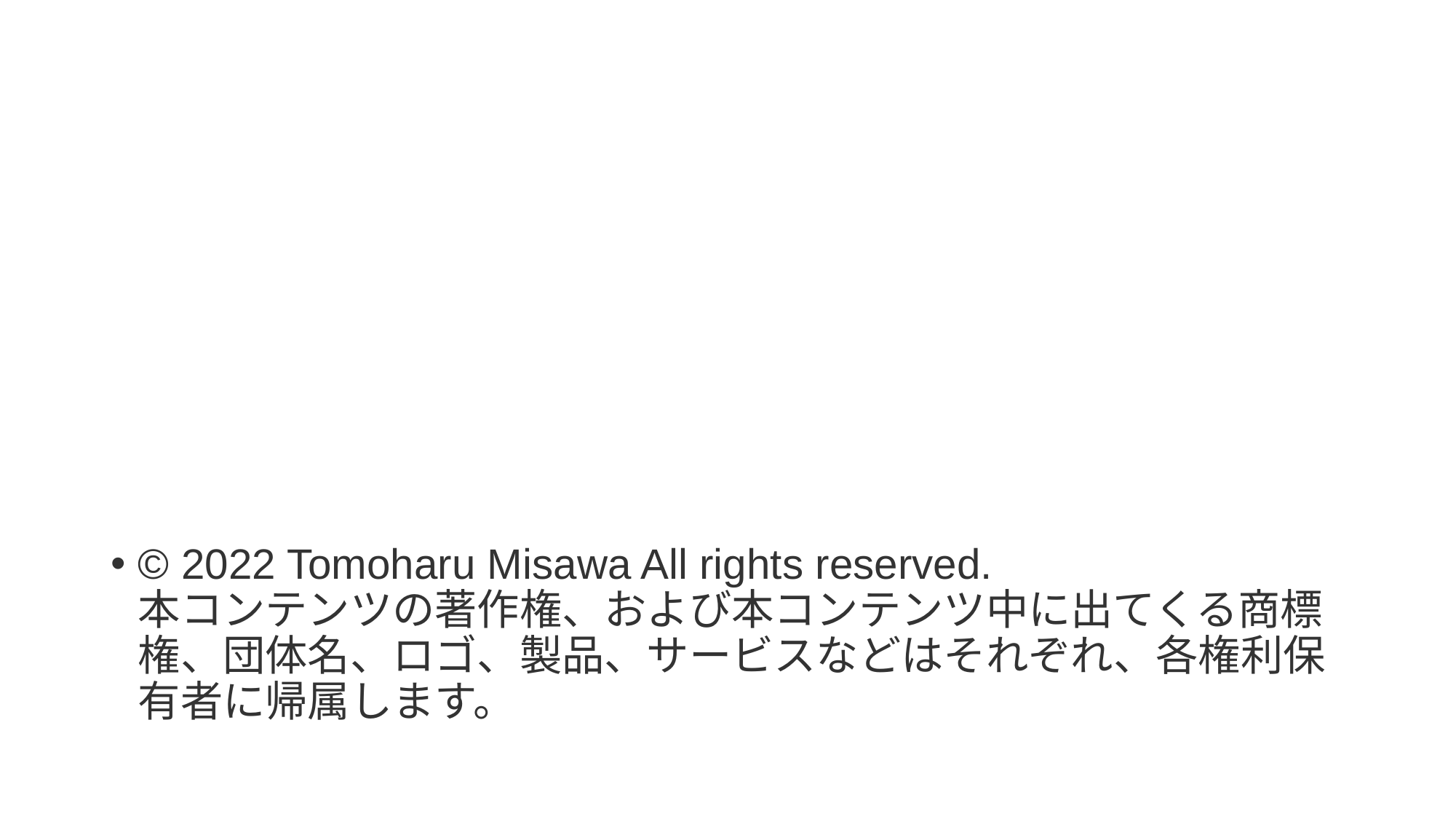

© 2022 Tomoharu Misawa All rights reserved.
本コンテンツの著作権、および本コンテンツ中に出てくる商標権、団体名、ロゴ、製品、サービスなどはそれぞれ、各権利保有者に帰属します。